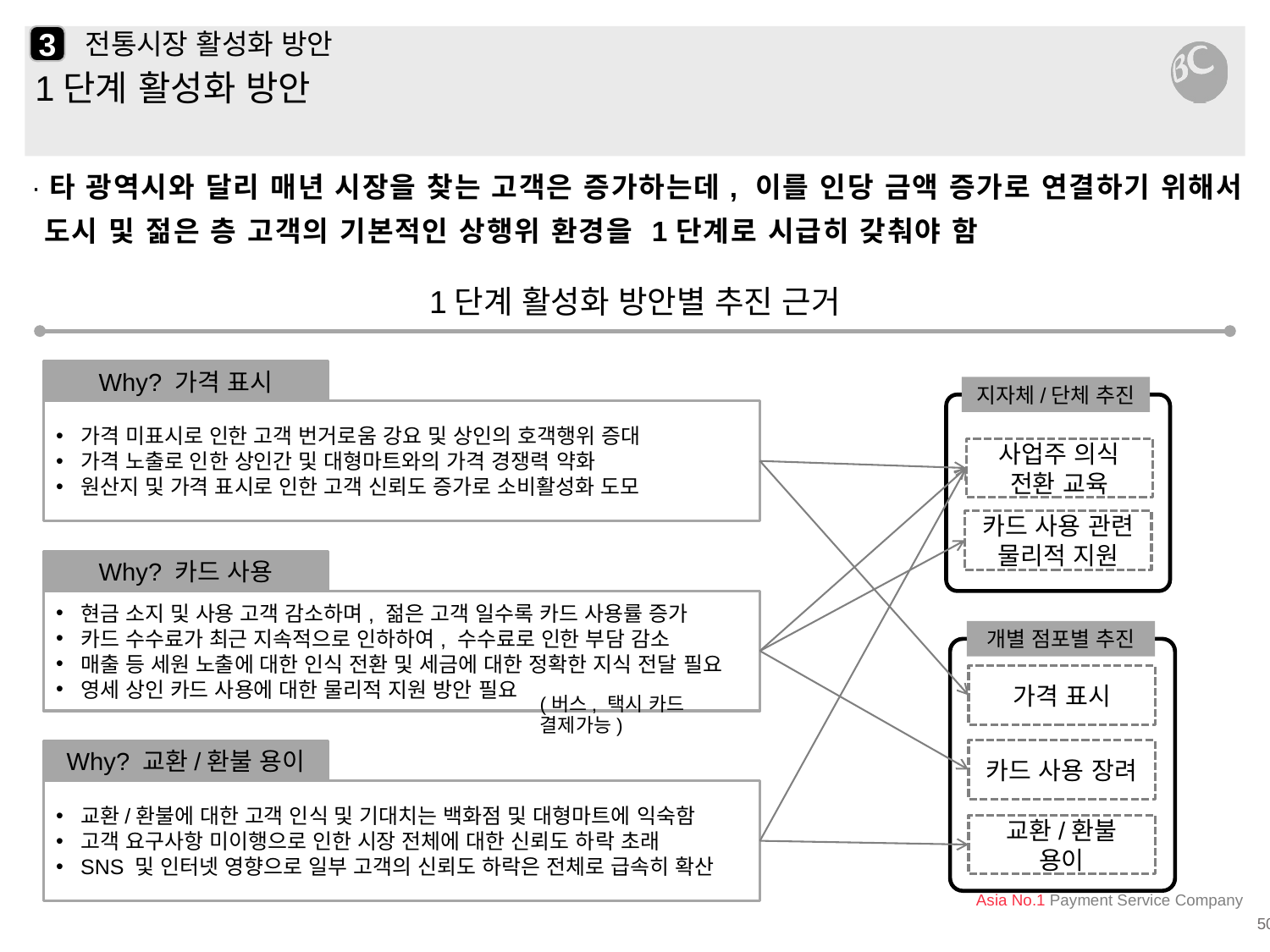

3
# 전통시장 활성화 방안
1단계 활성화 방안
·타 광역시와 달리 매년 시장을 찾는 고객은 증가하는데, 이를 인당 금액 증가로 연결하기 위해서 도시 및 젊은 층 고객의 기본적인 상행위 환경을 1단계로 시급히 갖춰야 함
1단계 활성화 방안별 추진 근거
Why? 가격 표시
지자체/단체 추진

가격 미표시로 인한 고객 번거로움 강요 및 상인의 호객행위 증대
가격 노출로 인한 상인간 및 대형마트와의 가격 경쟁력 약화
원산지 및 가격 표시로 인한 고객 신뢰도 증가로 소비활성화 도모
사업주 의식 전환 교육
카드 사용 관련
물리적 지원
Why? 카드 사용
현금 소지 및 사용 고객 감소하며, 젊은 고객 일수록 카드 사용률 증가
카드 수수료가 최근 지속적으로 인하하여, 수수료로 인한 부담 감소
매출 등 세원 노출에 대한 인식 전환 및 세금에 대한 정확한 지식 전달 필요
영세 상인 카드 사용에 대한 물리적 지원 방안 필요
개별 점포별 추진

가격 표시
(버스, 택시 카드 결제가능)
카드 사용 장려
Why? 교환/환불 용이
교환/환불에 대한 고객 인식 및 기대치는 백화점 및 대형마트에 익숙함
고객 요구사항 미이행으로 인한 시장 전체에 대한 신뢰도 하락 초래
SNS 및 인터넷 영향으로 일부 고객의 신뢰도 하락은 전체로 급속히 확산
교환/환불 용이